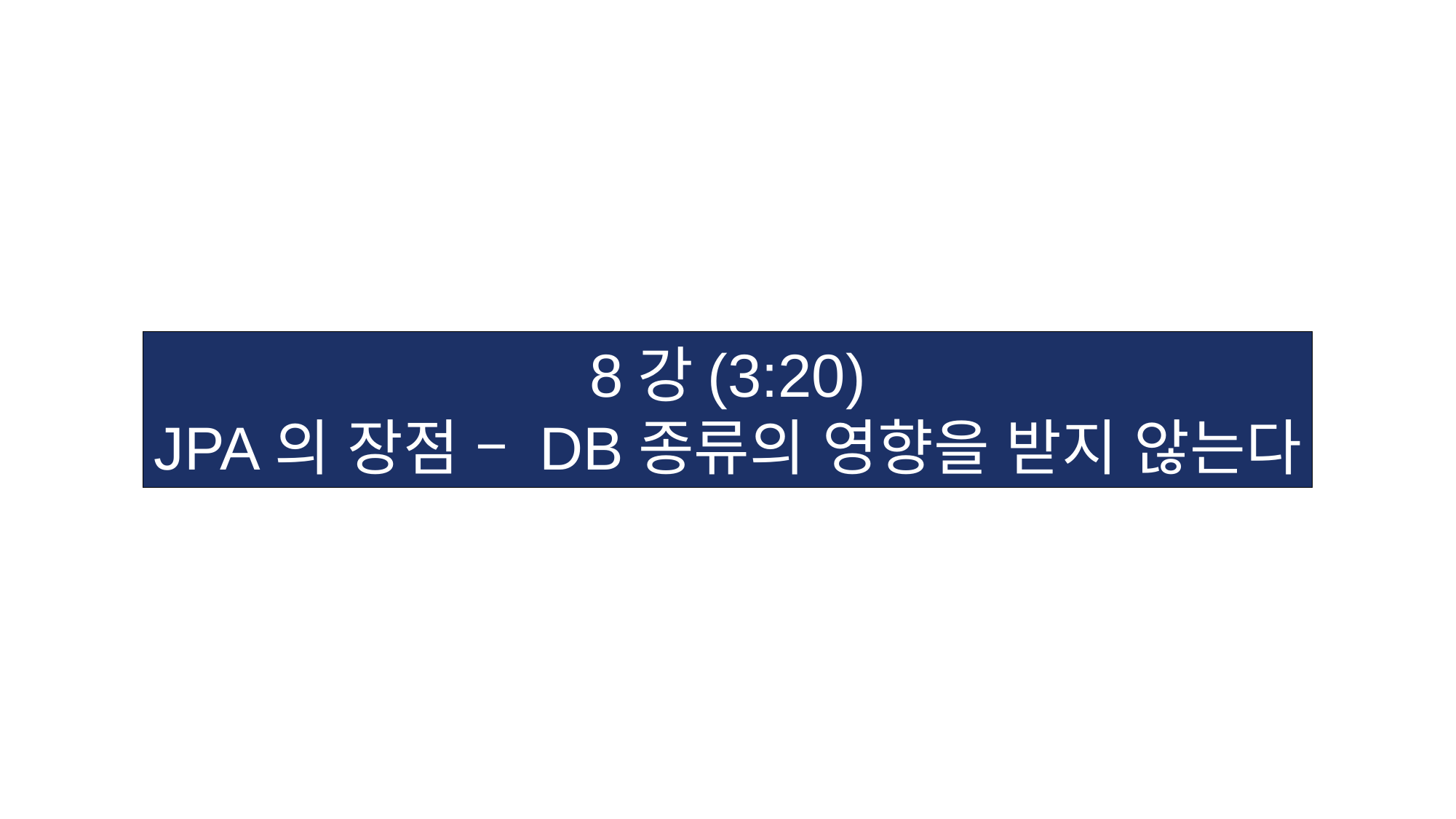

8강(3:20)
JPA의 장점 – DB종류의 영향을 받지 않는다